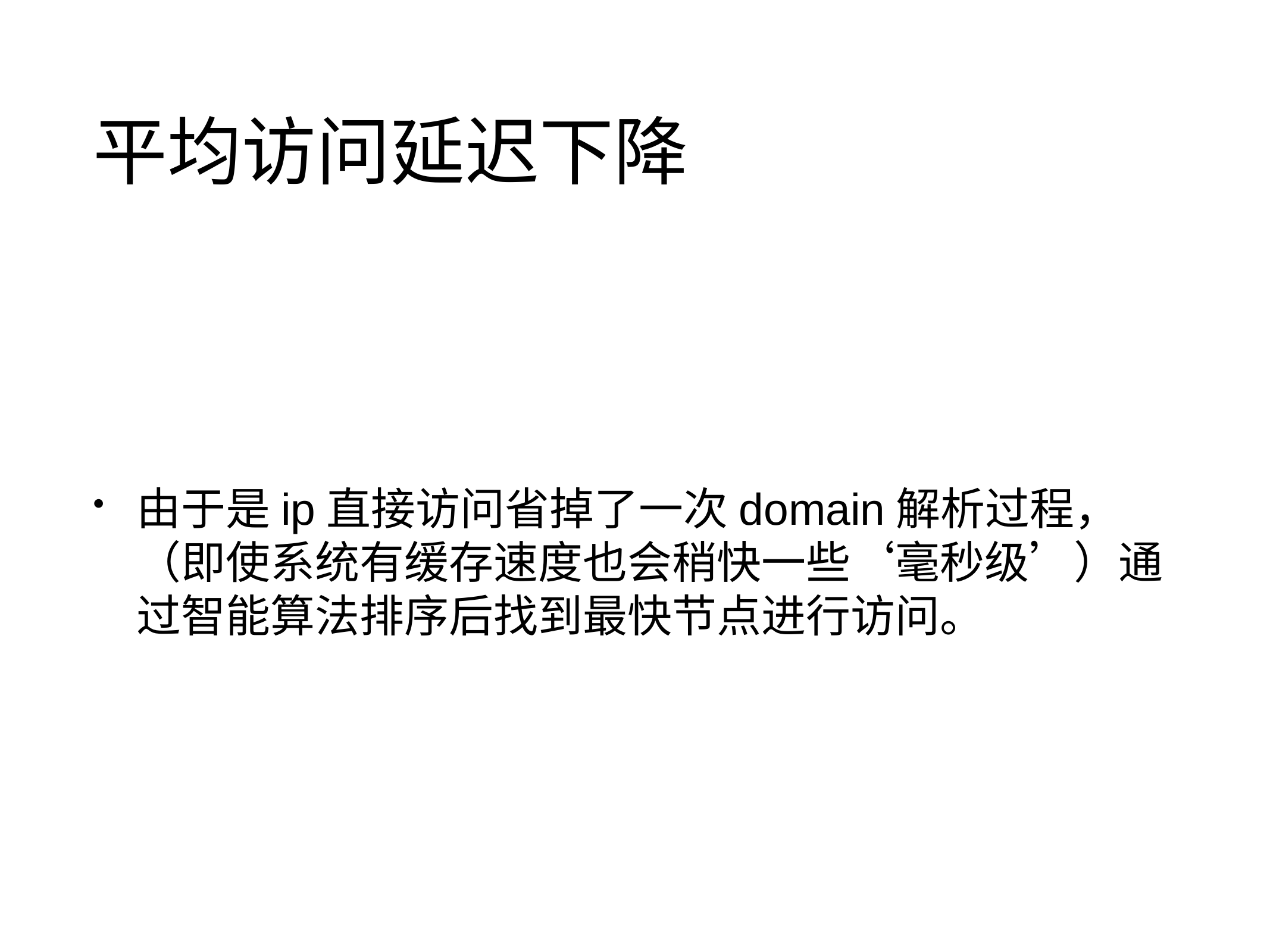

# 平均访问延迟下降
由于是ip直接访问省掉了一次domain解析过程，（即使系统有缓存速度也会稍快一些‘毫秒级’）通过智能算法排序后找到最快节点进行访问。